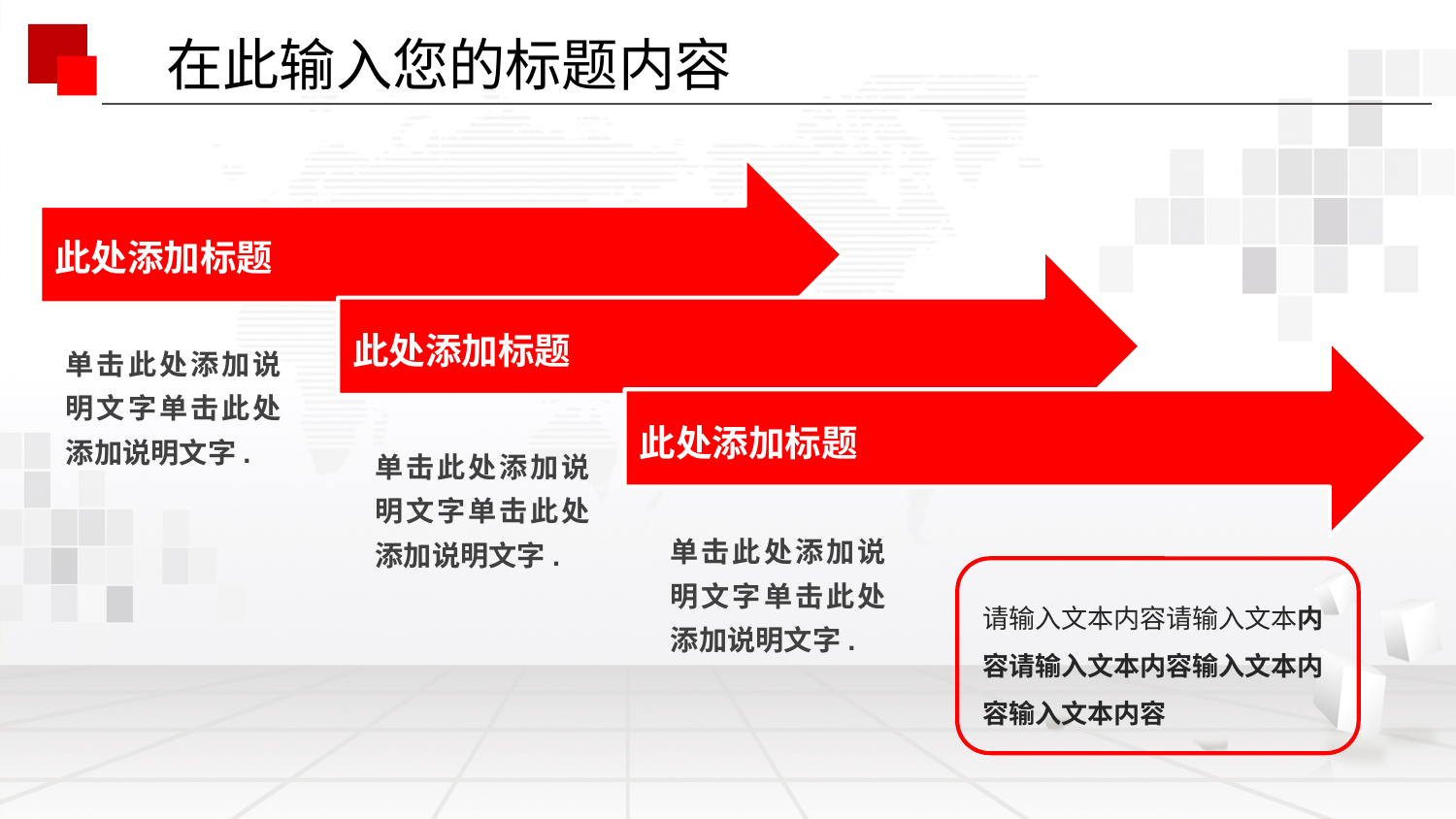

在此输入您的标题内容

此处添加标题

此处添加标题
单击此处添加说明文字单击此处添加说明文字.

此处添加标题
单击此处添加说明文字单击此处添加说明文字.
单击此处添加说明文字单击此处添加说明文字.

请输入文本内容请输入文本内容请输入文本内容输入文本内容输入文本内容